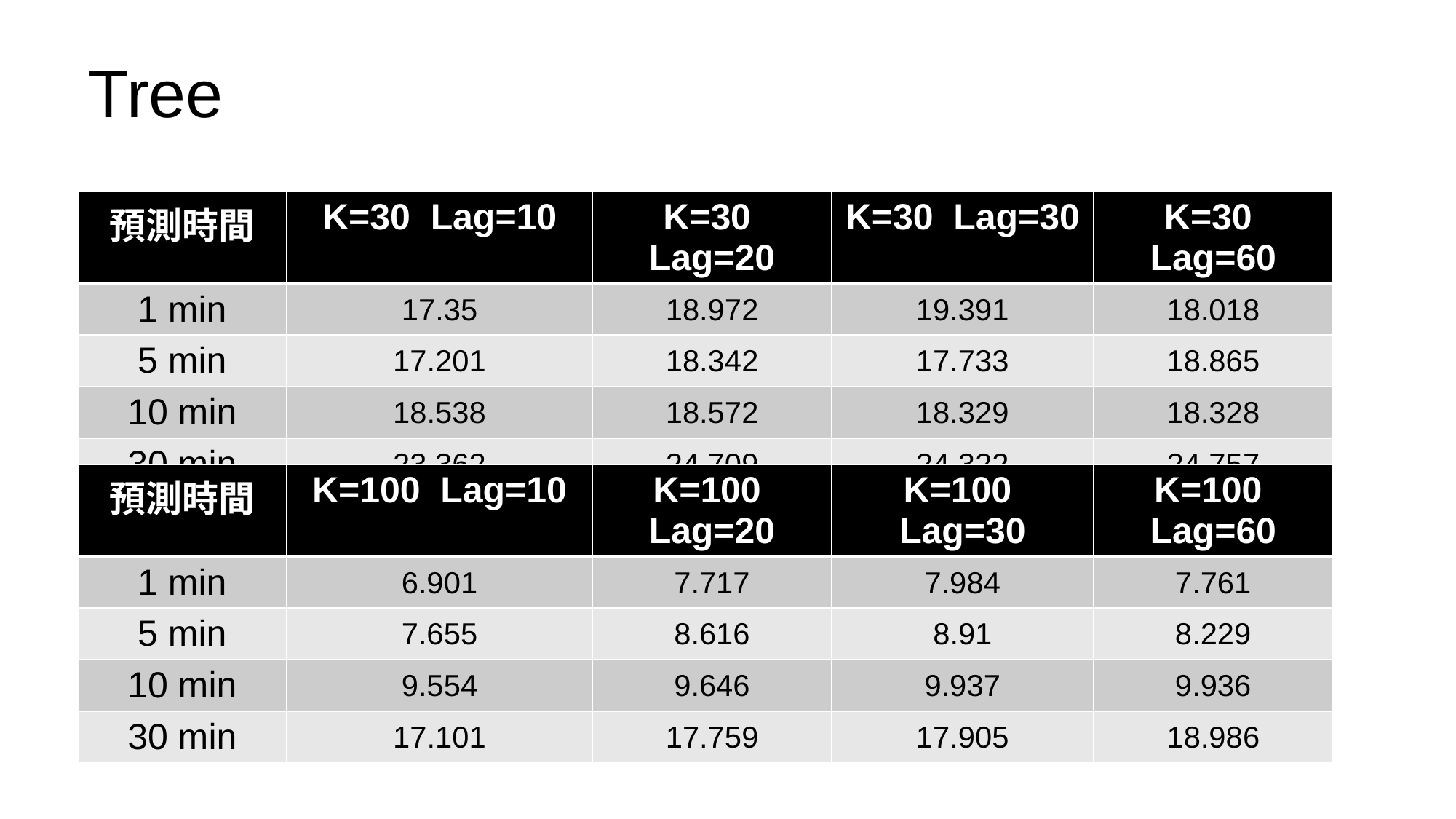

# Tree
| 預測時間 | K=30 Lag=10 | K=30 Lag=20 | K=30 Lag=30 | K=30 Lag=60 |
| --- | --- | --- | --- | --- |
| 1 min | 17.35 | 18.972 | 19.391 | 18.018 |
| 5 min | 17.201 | 18.342 | 17.733 | 18.865 |
| 10 min | 18.538 | 18.572 | 18.329 | 18.328 |
| 30 min | 23.362 | 24.709 | 24.322 | 24.757 |

| 預測時間 | K=100 Lag=10 | K=100 Lag=20 | K=100 Lag=30 | K=100 Lag=60 |
| --- | --- | --- | --- | --- |
| 1 min | 6.901 | 7.717 | 7.984 | 7.761 |
| 5 min | 7.655 | 8.616 | 8.91 | 8.229 |
| 10 min | 9.554 | 9.646 | 9.937 | 9.936 |
| 30 min | 17.101 | 17.759 | 17.905 | 18.986 |